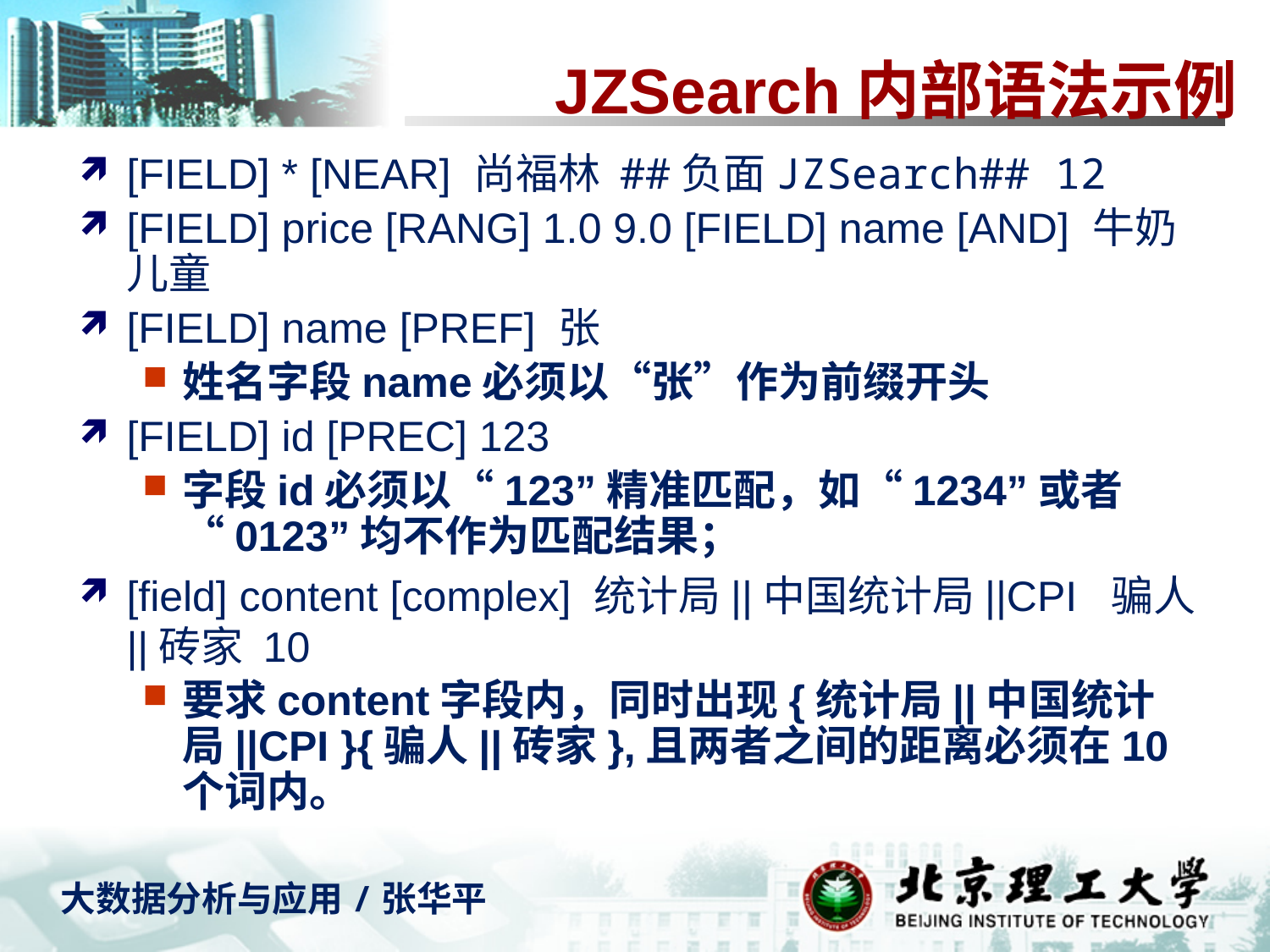

# JZSearch内部语法示例
[FIELD] * [NEAR] 尚福林 ##负面JZSearch## 12
[FIELD] price [RANG] 1.0 9.0 [FIELD] name [AND] 牛奶 儿童
[FIELD] name [PREF] 张
姓名字段name必须以“张”作为前缀开头
[FIELD] id [PREC] 123
字段id必须以“123”精准匹配，如“1234”或者“0123”均不作为匹配结果；
[field] content [complex] 统计局||中国统计局||CPI  骗人||砖家 10
要求content字段内，同时出现{统计局||中国统计局||CPI }{骗人||砖家},且两者之间的距离必须在10个词内。